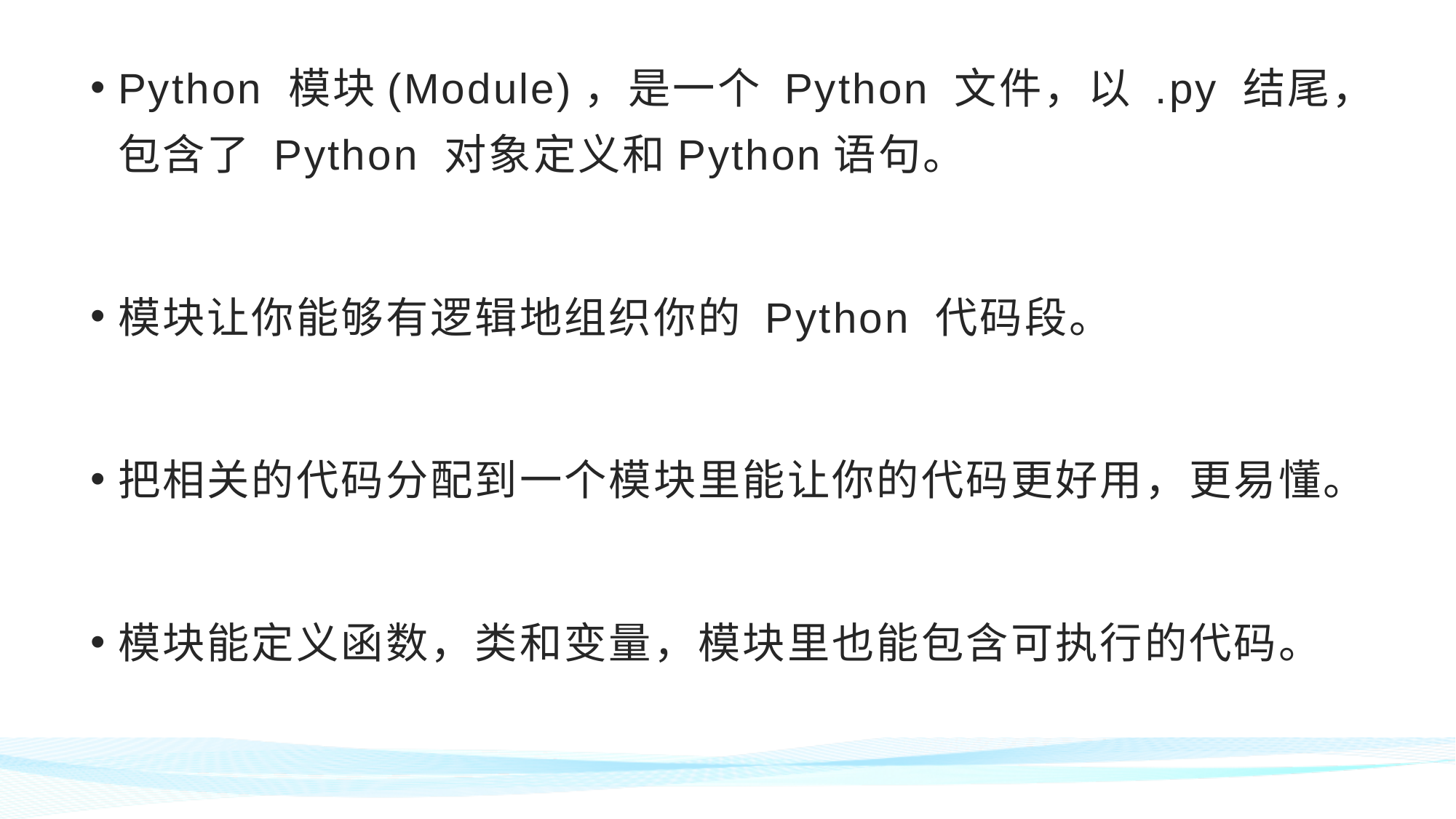

Python 模块(Module)，是一个 Python 文件，以 .py 结尾，包含了 Python 对象定义和Python语句。

模块让你能够有逻辑地组织你的 Python 代码段。

把相关的代码分配到一个模块里能让你的代码更好用，更易懂。

模块能定义函数，类和变量，模块里也能包含可执行的代码。